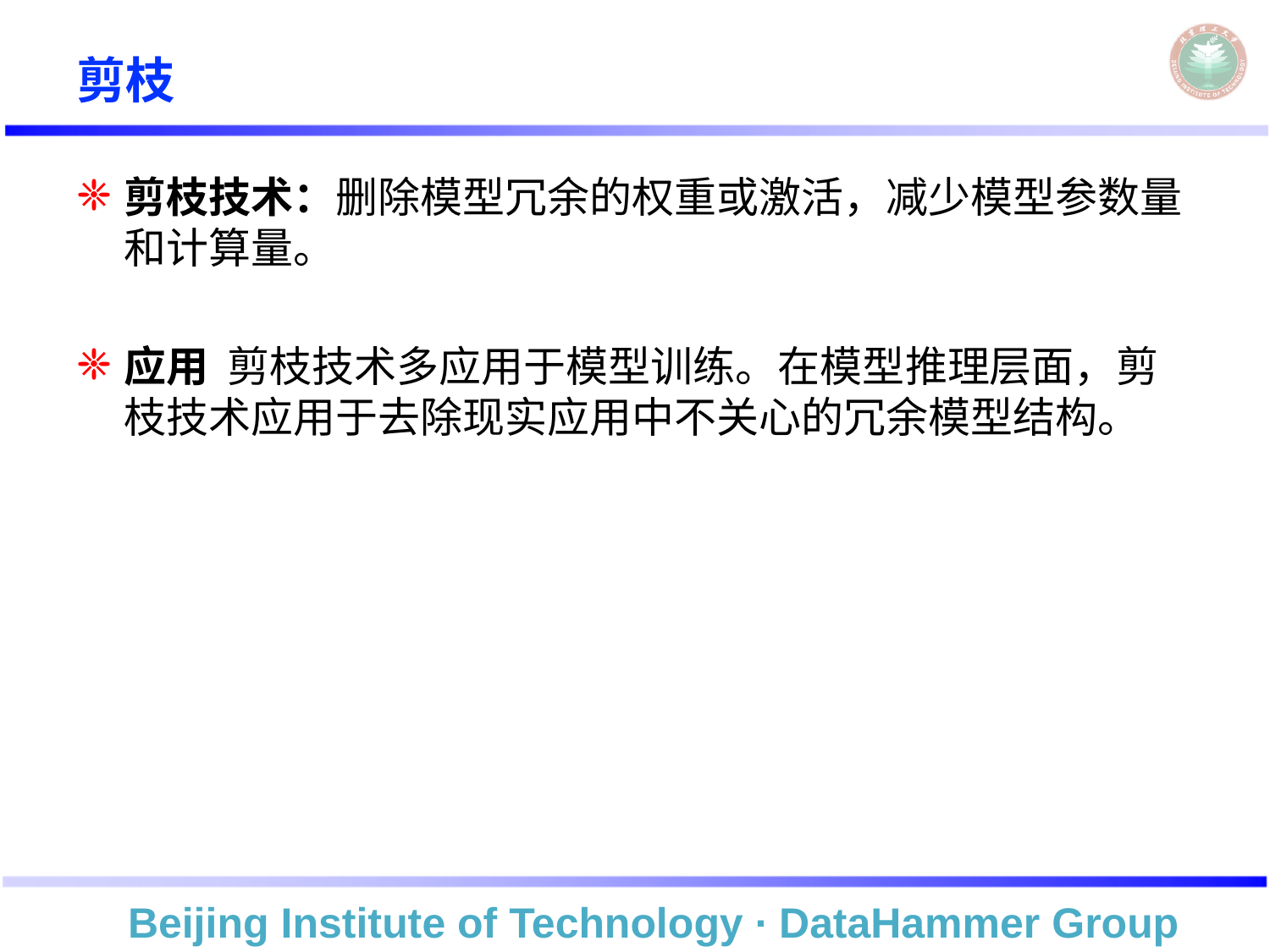

# 剪枝
剪枝技术：删除模型冗余的权重或激活，减少模型参数量和计算量。

应用  剪枝技术多应用于模型训练。在模型推理层面，剪枝技术应用于去除现实应用中不关心的冗余模型结构。